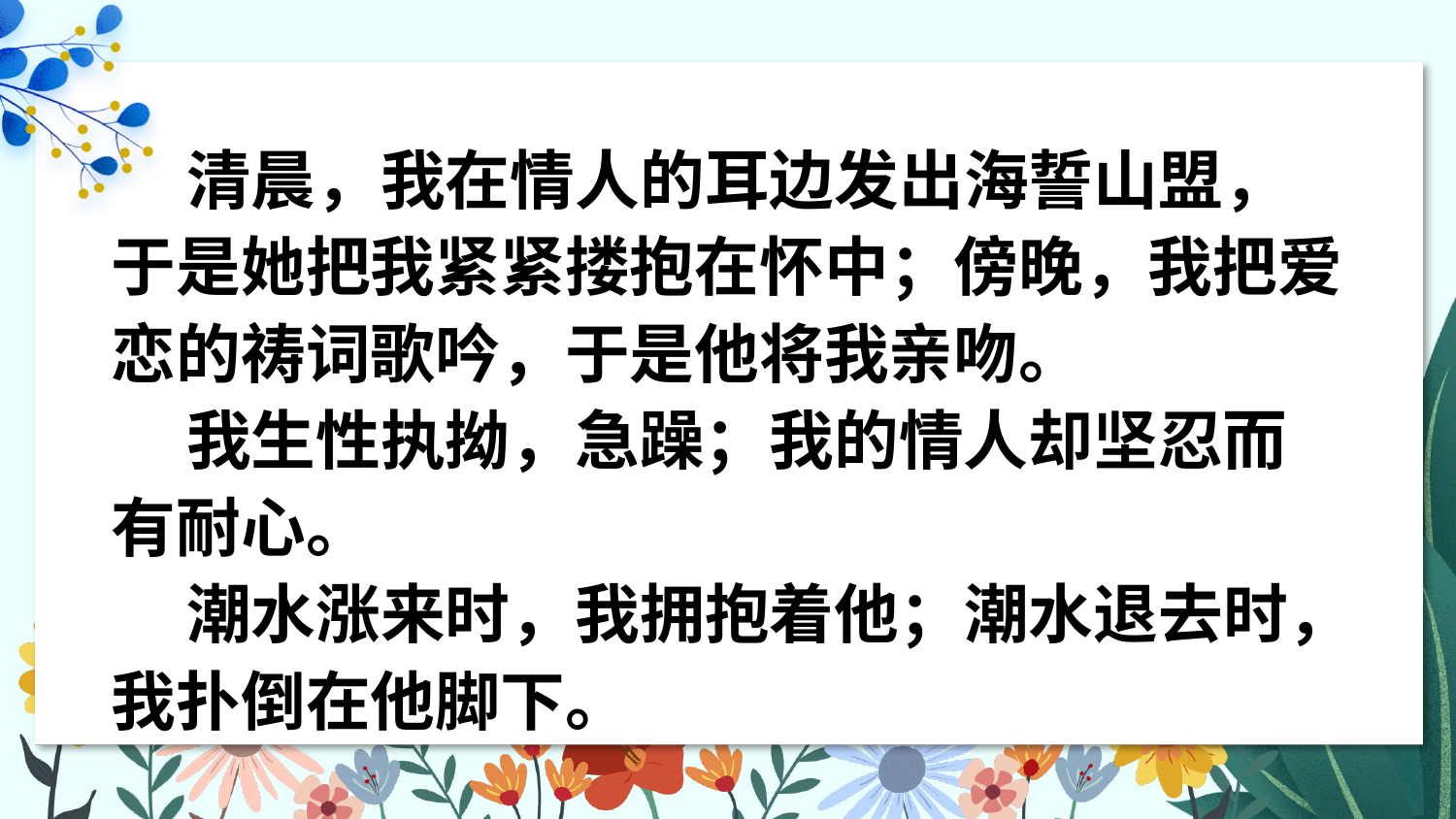

清晨，我在情人的耳边发出海誓山盟，于是她把我紧紧搂抱在怀中；傍晚，我把爱恋的祷词歌吟，于是他将我亲吻。
    我生性执拗，急躁；我的情人却坚忍而有耐心。
    潮水涨来时，我拥抱着他；潮水退去时，我扑倒在他脚下。